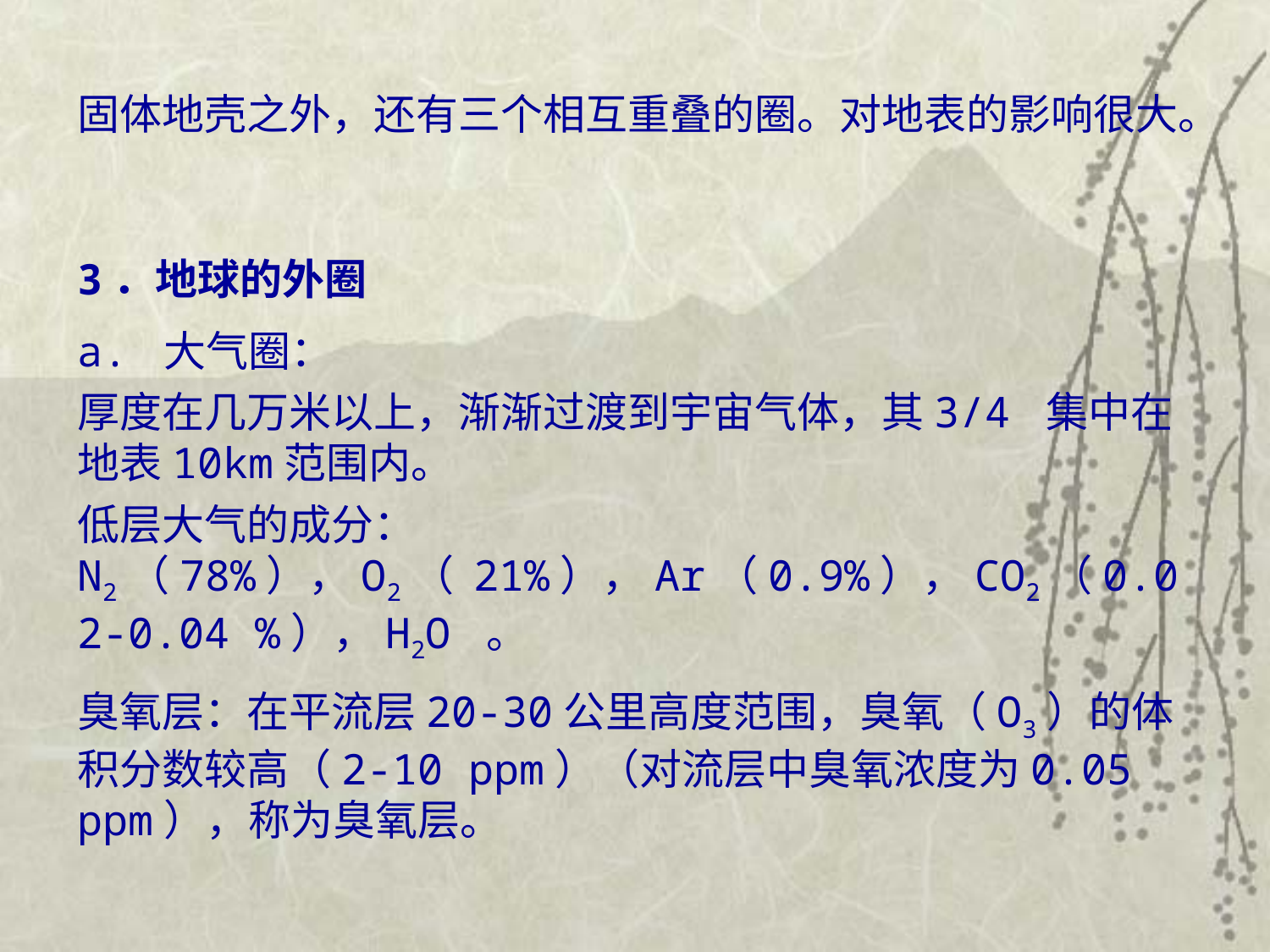

固体地壳之外，还有三个相互重叠的圈。对地表的影响很大。

3．地球的外圈
a. 大气圈：
厚度在几万米以上，渐渐过渡到宇宙气体，其3/4 集中在地表10km范围内。
低层大气的成分：N2（78%），O2（ 21%），Ar（0.9%），CO2（0.02-0.04 %），H2O 。
臭氧层：在平流层20-30公里高度范围，臭氧（O3）的体积分数较高（2-10 ppm）（对流层中臭氧浓度为0.05 ppm），称为臭氧层。